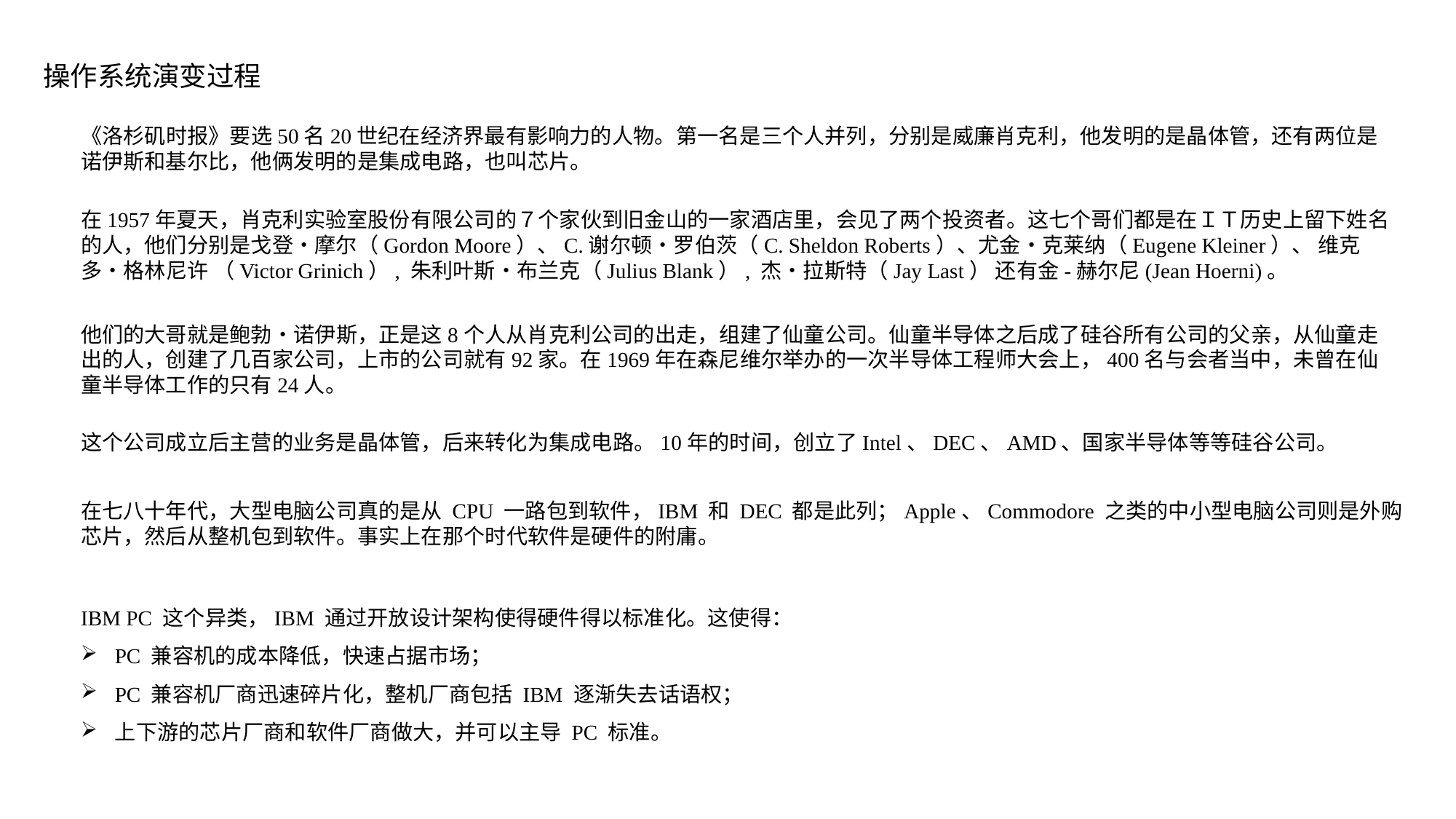

操作系统演变过程
《洛杉矶时报》要选50名20世纪在经济界最有影响力的人物。第一名是三个人并列，分别是威廉肖克利，他发明的是晶体管，还有两位是诺伊斯和基尔比，他俩发明的是集成电路，也叫芯片。
在1957年夏天，肖克利实验室股份有限公司的７个家伙到旧金山的一家酒店里，会见了两个投资者。这七个哥们都是在ＩＴ历史上留下姓名的人，他们分别是戈登•摩尔（Gordon Moore）、C.谢尔顿•罗伯茨（C. Sheldon Roberts）、尤金•克莱纳（Eugene Kleiner）、 维克多•格林尼许 （Victor Grinich）, 朱利叶斯•布兰克（Julius Blank）, 杰•拉斯特（Jay Last） 还有金-赫尔尼(Jean Hoerni)。
他们的大哥就是鲍勃•诺伊斯，正是这8个人从肖克利公司的出走，组建了仙童公司。仙童半导体之后成了硅谷所有公司的父亲，从仙童走出的人，创建了几百家公司，上市的公司就有92家。在1969年在森尼维尔举办的一次半导体工程师大会上，400名与会者当中，未曾在仙童半导体工作的只有24人。
这个公司成立后主营的业务是晶体管，后来转化为集成电路。10年的时间，创立了Intel、DEC、AMD、国家半导体等等硅谷公司。
在七八十年代，大型电脑公司真的是从 CPU 一路包到软件，IBM 和 DEC 都是此列；Apple、Commodore 之类的中小型电脑公司则是外购芯片，然后从整机包到软件。事实上在那个时代软件是硬件的附庸。
IBM PC 这个异类，IBM 通过开放设计架构使得硬件得以标准化。这使得：
PC 兼容机的成本降低，快速占据市场；
PC 兼容机厂商迅速碎片化，整机厂商包括 IBM 逐渐失去话语权；
上下游的芯片厂商和软件厂商做大，并可以主导 PC 标准。